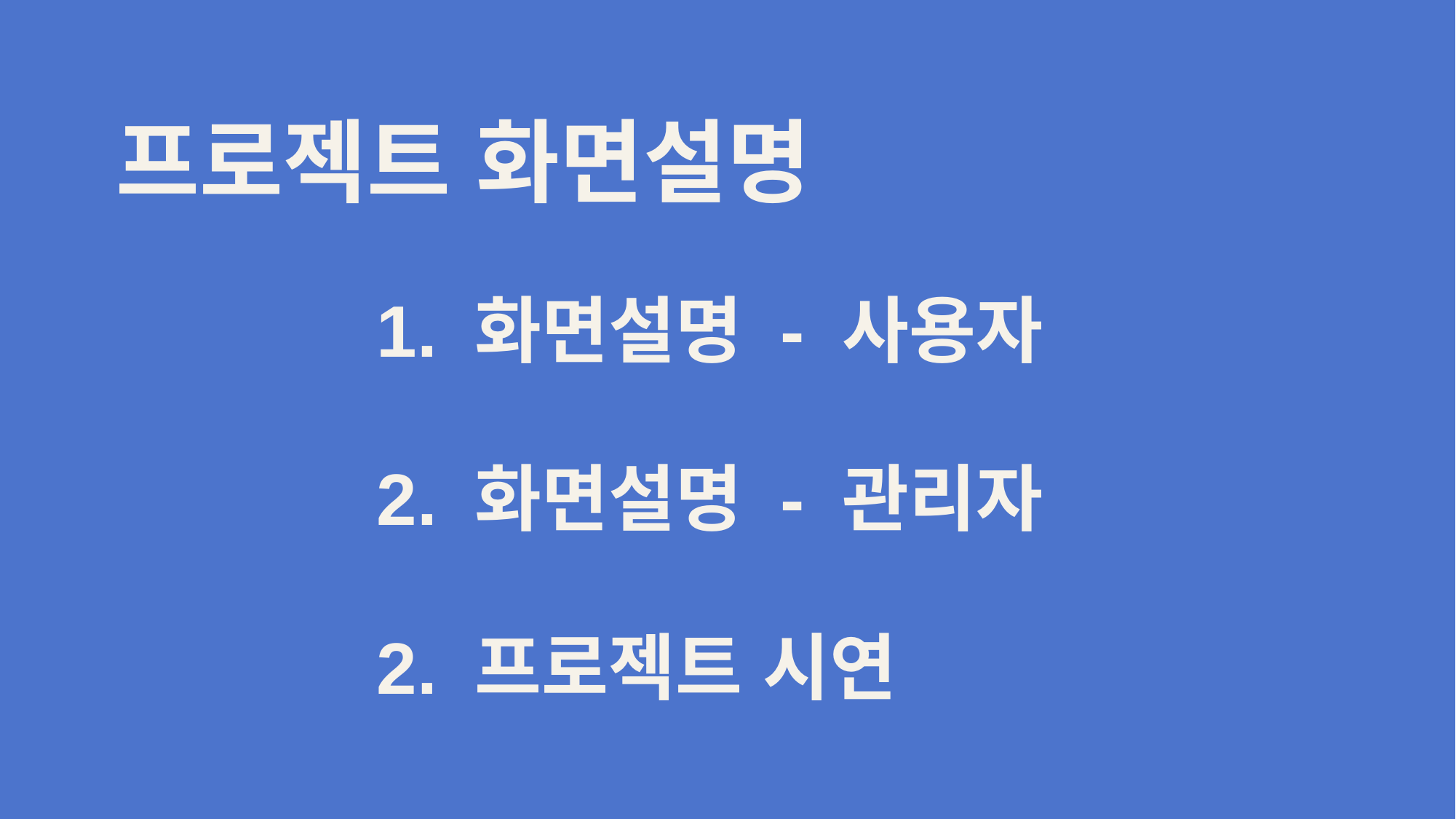

# 프로젝트 화면설명
1. 화면설명 - 사용자
2. 화면설명 - 관리자
2. 프로젝트 시연